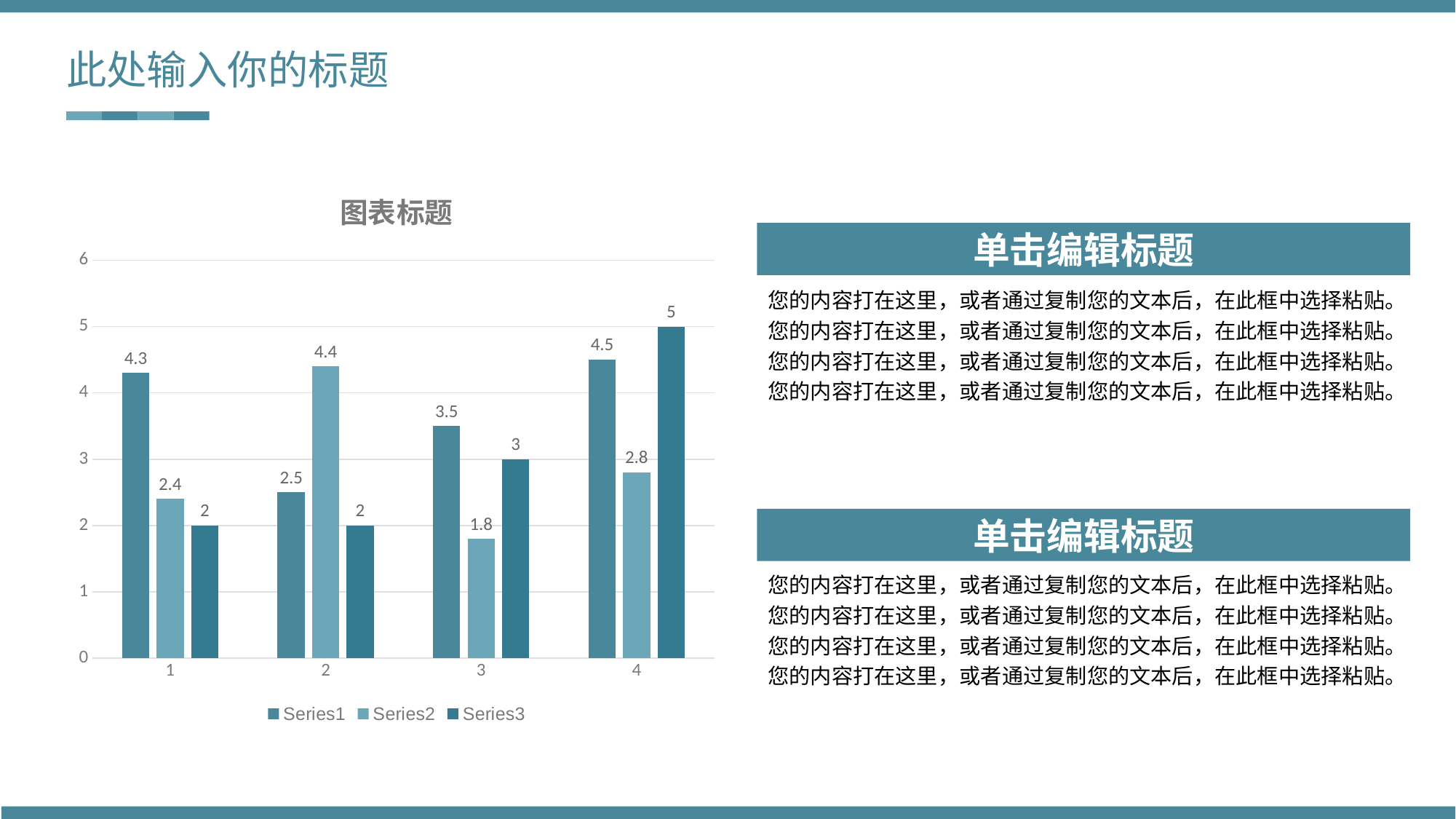

此处输入你的标题

### Chart: 图表标题

| Category |  |  |  |
|---|---|---|---|
单击编辑标题
您的内容打在这里，或者通过复制您的文本后，在此框中选择粘贴。您的内容打在这里，或者通过复制您的文本后，在此框中选择粘贴。您的内容打在这里，或者通过复制您的文本后，在此框中选择粘贴。您的内容打在这里，或者通过复制您的文本后，在此框中选择粘贴。

单击编辑标题
您的内容打在这里，或者通过复制您的文本后，在此框中选择粘贴。您的内容打在这里，或者通过复制您的文本后，在此框中选择粘贴。您的内容打在这里，或者通过复制您的文本后，在此框中选择粘贴。您的内容打在这里，或者通过复制您的文本后，在此框中选择粘贴。